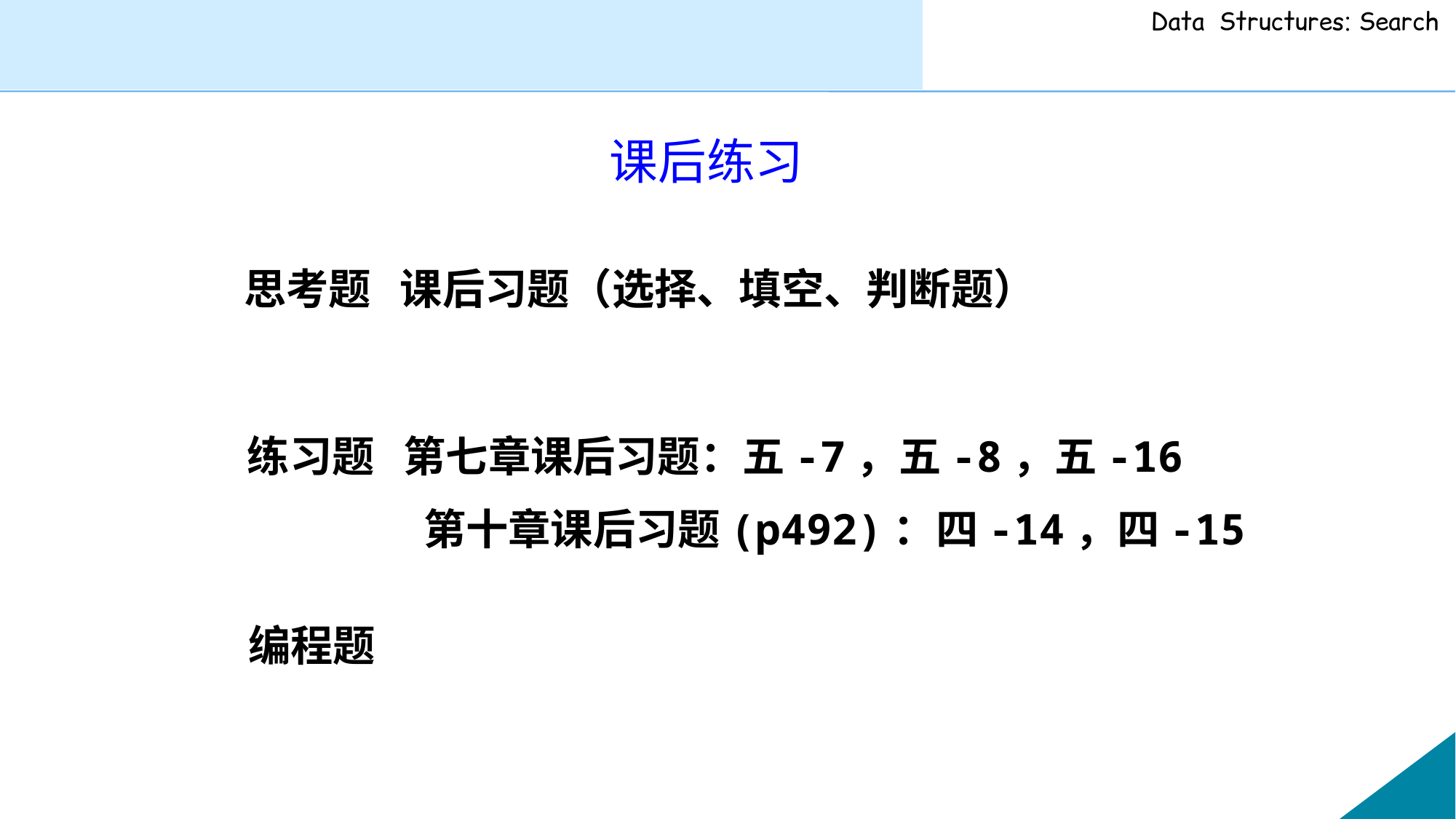

课后练习
思考题   课后习题（选择、填空、判断题）

练习题   第七章课后习题：五-7，五-8，五-16
	      第十章课后习题(p492)：四-14，四-15
编程题